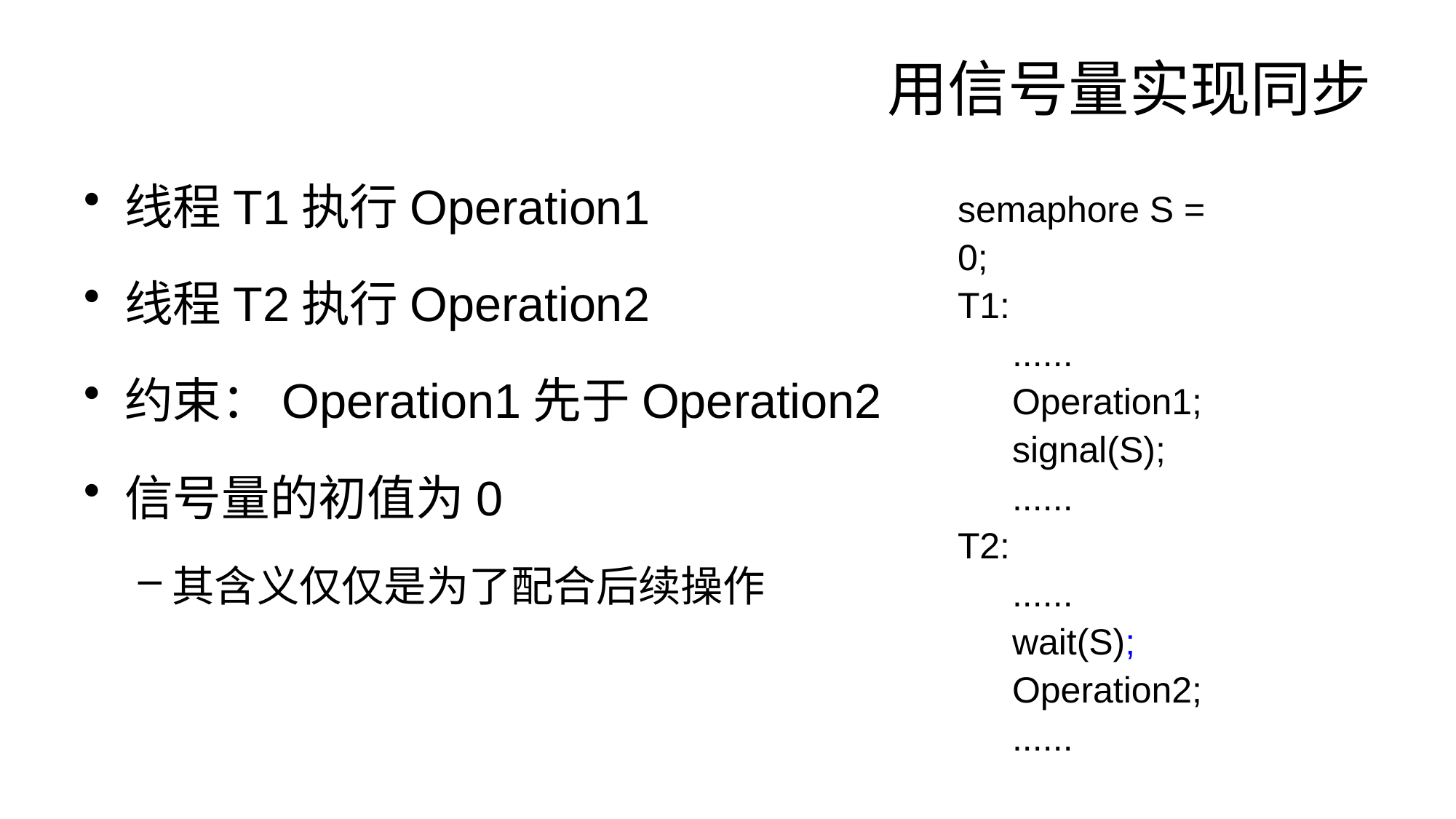

# 用信号量实现同步
线程T1执行Operation1
线程T2执行Operation2
约束：Operation1先于Operation2
信号量的初值为0
其含义仅仅是为了配合后续操作
semaphore S = 0;
T1:
......
Operation1;
signal(S);
......
T2:
......
wait(S);
Operation2;
......